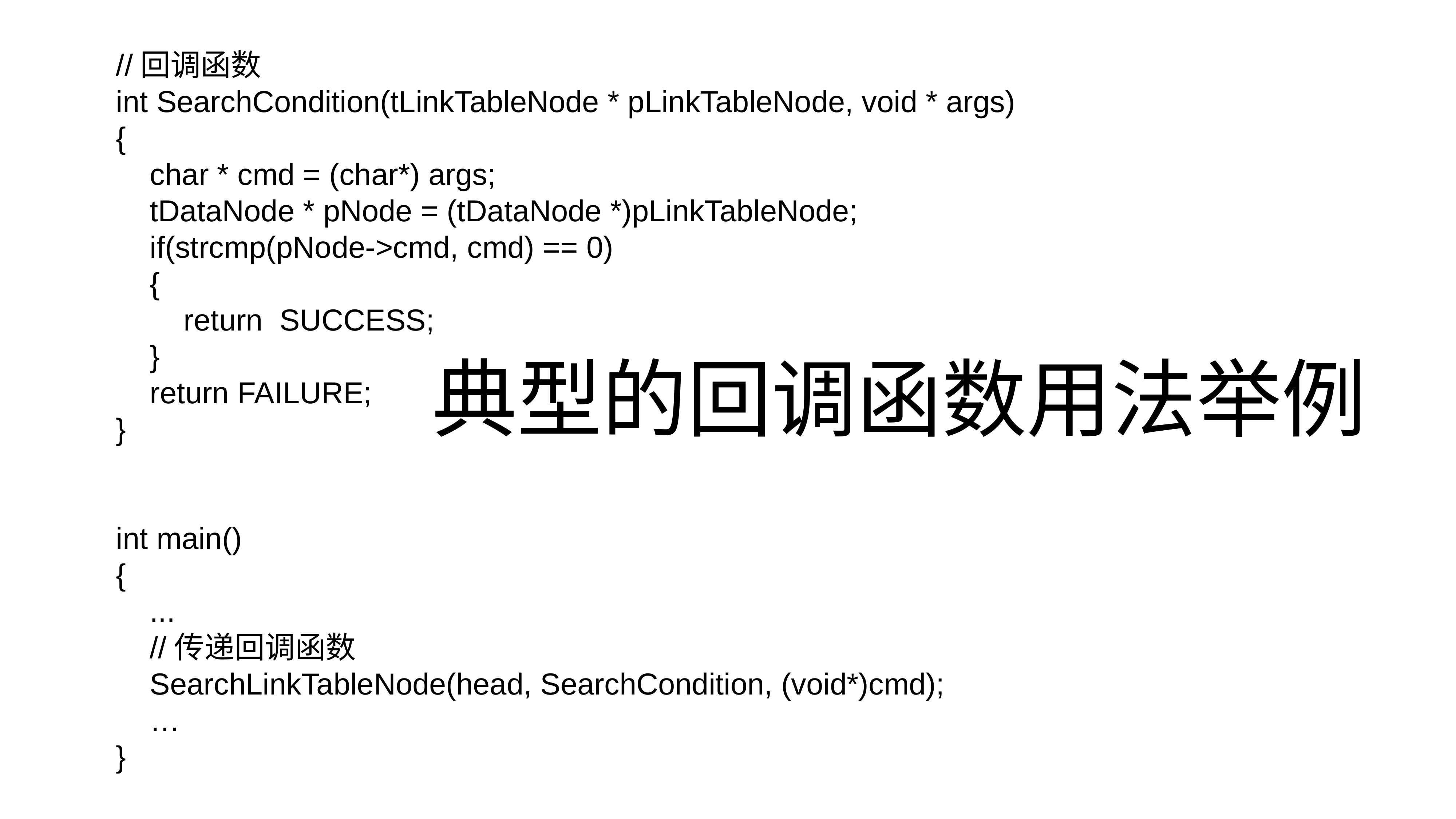

//回调函数
int SearchCondition(tLinkTableNode * pLinkTableNode, void * args)
{
    char * cmd = (char*) args;
    tDataNode * pNode = (tDataNode *)pLinkTableNode;
    if(strcmp(pNode->cmd, cmd) == 0)
    {
        return  SUCCESS;
    }
    return FAILURE;
}

int main()
{
    ...
    //传递回调函数
    SearchLinkTableNode(head, SearchCondition, (void*)cmd);
    …
}
# 典型的回调函数用法举例